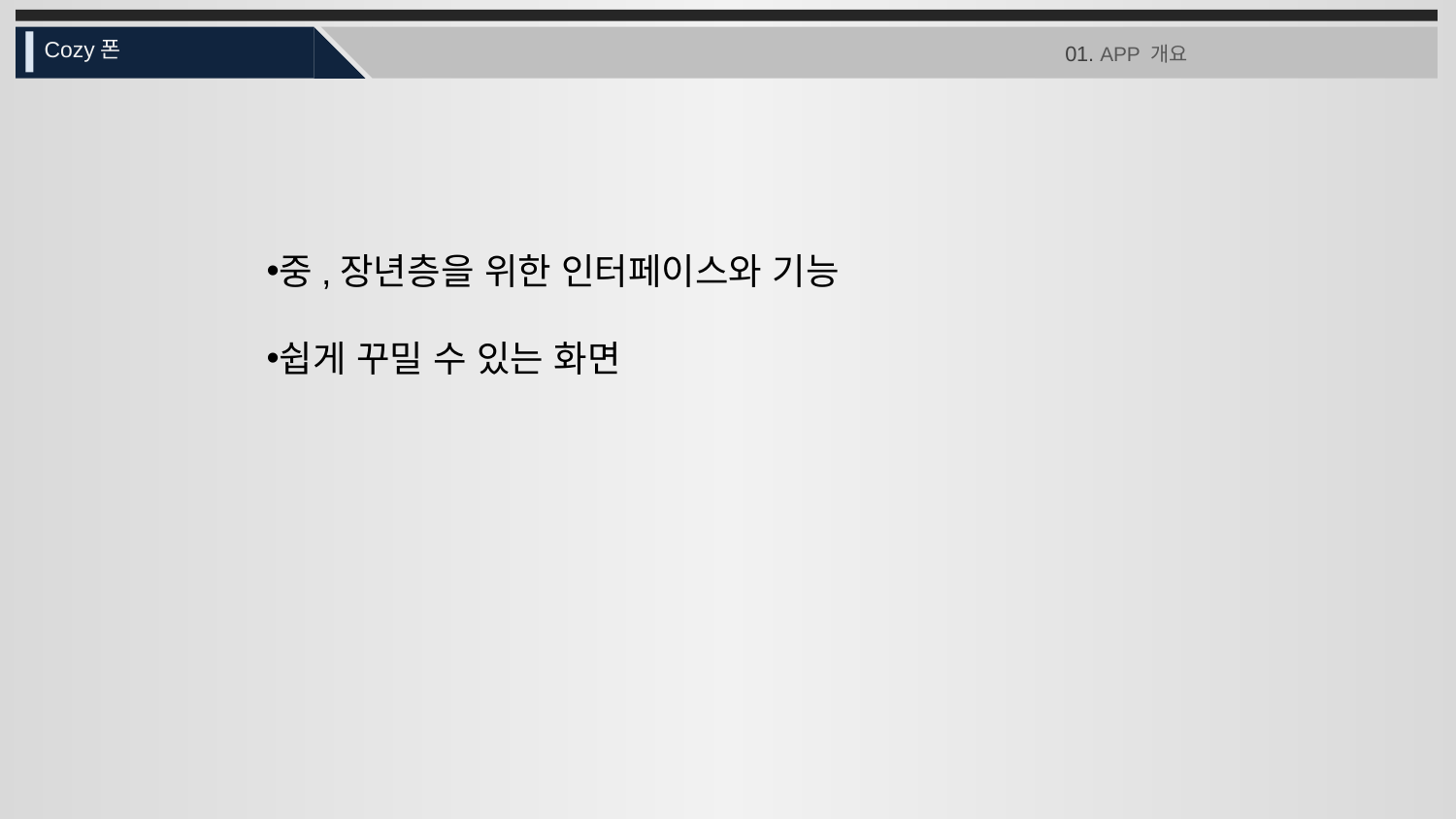

Cozy폰

01. APP 개요
중,장년층을 위한 인터페이스와 기능

쉽게 꾸밀 수 있는 화면